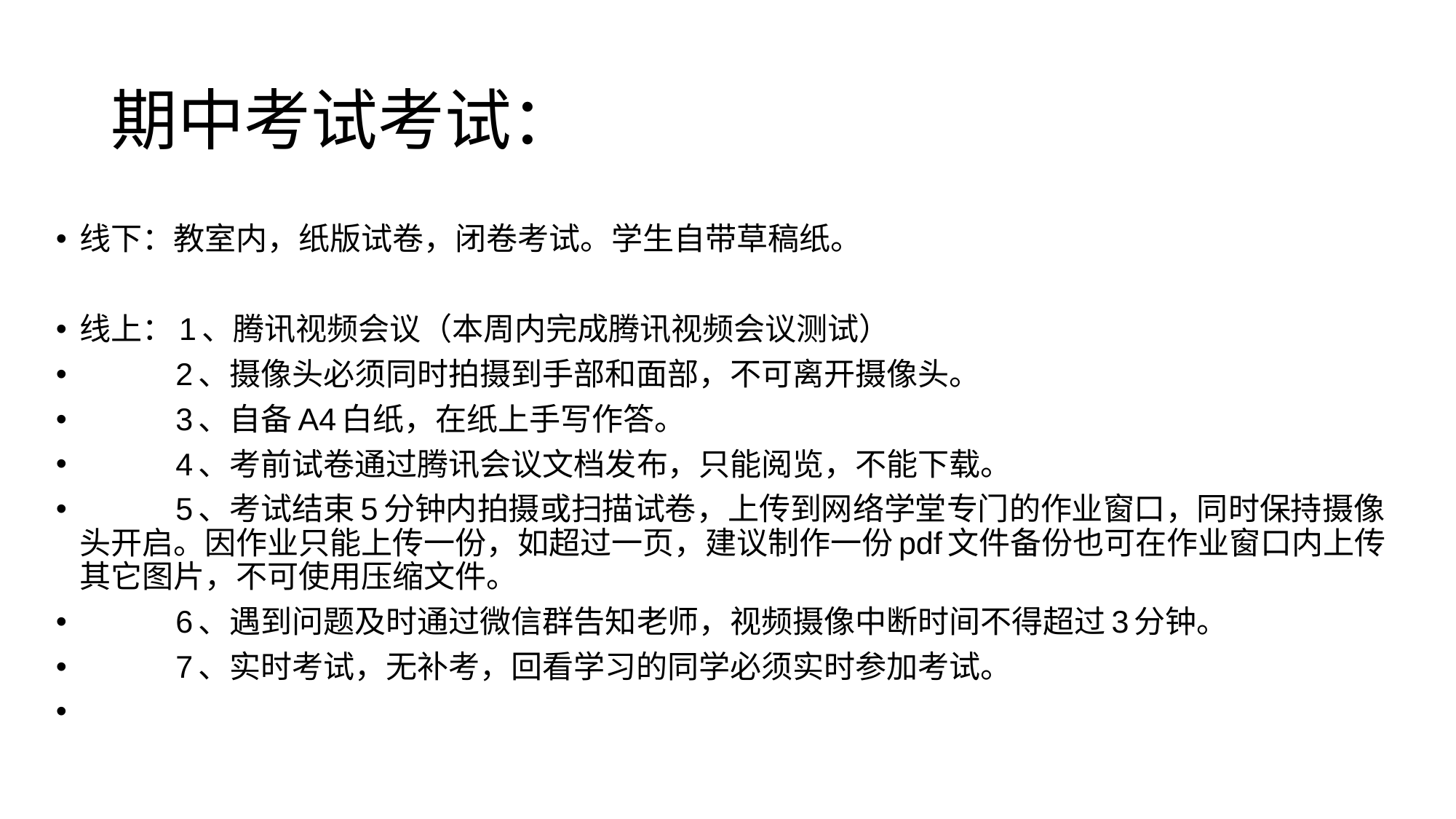

# 期中考试考试：
线下：教室内，纸版试卷，闭卷考试。学生自带草稿纸。

线上：1、腾讯视频会议（本周内完成腾讯视频会议测试）
           2、摄像头必须同时拍摄到手部和面部，不可离开摄像头。
           3、自备A4白纸，在纸上手写作答。
           4、考前试卷通过腾讯会议文档发布，只能阅览，不能下载。
           5、考试结束5分钟内拍摄或扫描试卷，上传到网络学堂专门的作业窗口，同时保持摄像头开启。因作业只能上传一份，如超过一页，建议制作一份pdf文件备份也可在作业窗口内上传其它图片，不可使用压缩文件。
           6、遇到问题及时通过微信群告知老师，视频摄像中断时间不得超过3分钟。
           7、实时考试，无补考，回看学习的同学必须实时参加考试。